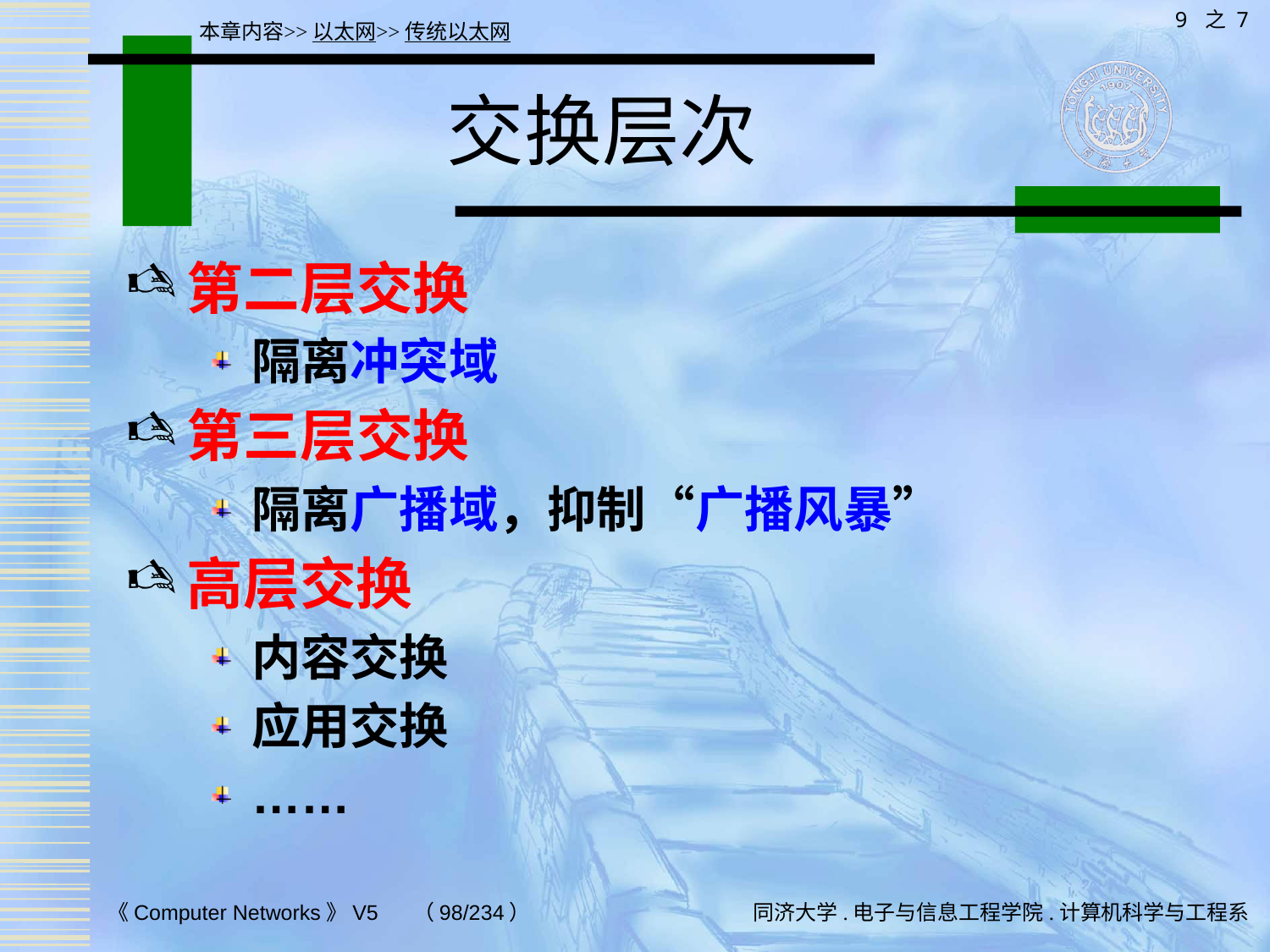

9 之 7
本章内容>>以太网>>传统以太网
# 交换层次
第二层交换
隔离冲突域
第三层交换
隔离广播域，抑制“广播风暴”
高层交换
内容交换
应用交换
……